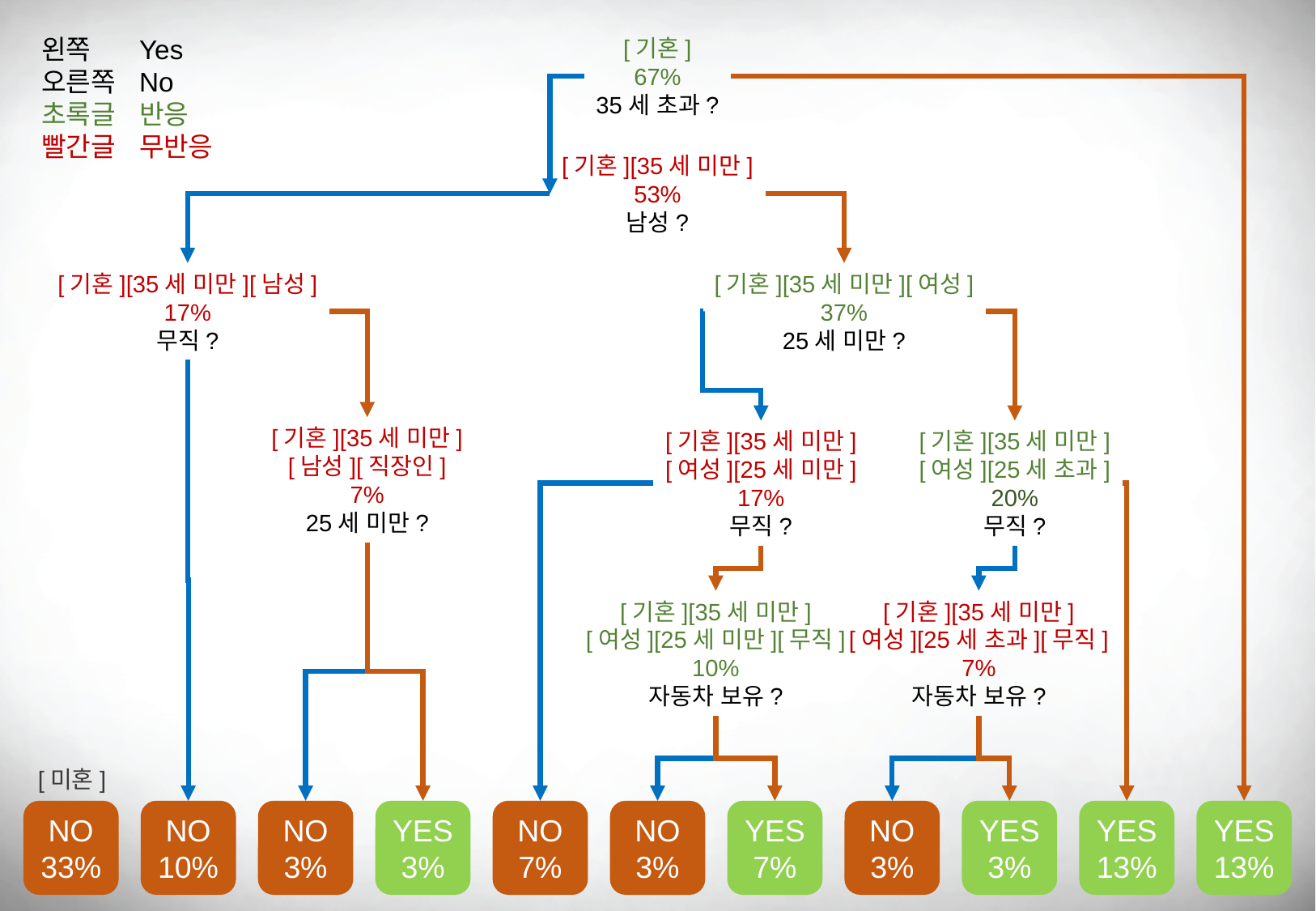

왼쪽
오른쪽
초록글
빨간글
Yes
No
반응
무반응
[기혼]
67%
35세 초과?
[기혼][35세 미만]
53%
남성?
[기혼][35세 미만][남성]
17%
무직?
[기혼][35세 미만][여성]
37%
25세 미만?
[기혼][35세 미만]
[남성][직장인]
7%
25세 미만?
[기혼][35세 미만]
[여성][25세 미만]
17%
무직?
[기혼][35세 미만]
[여성][25세 초과]
20%
무직?
[기혼][35세 미만]
[여성][25세 미만][무직]
10%
자동차 보유?
[기혼][35세 미만]
[여성][25세 초과][무직]
7%
자동차 보유?
[미혼]
NO
33%
NO
10%
NO
3%
YES
3%
NO
7%
NO
3%
YES
7%
NO
3%
YES
3%
YES
13%
YES
13%